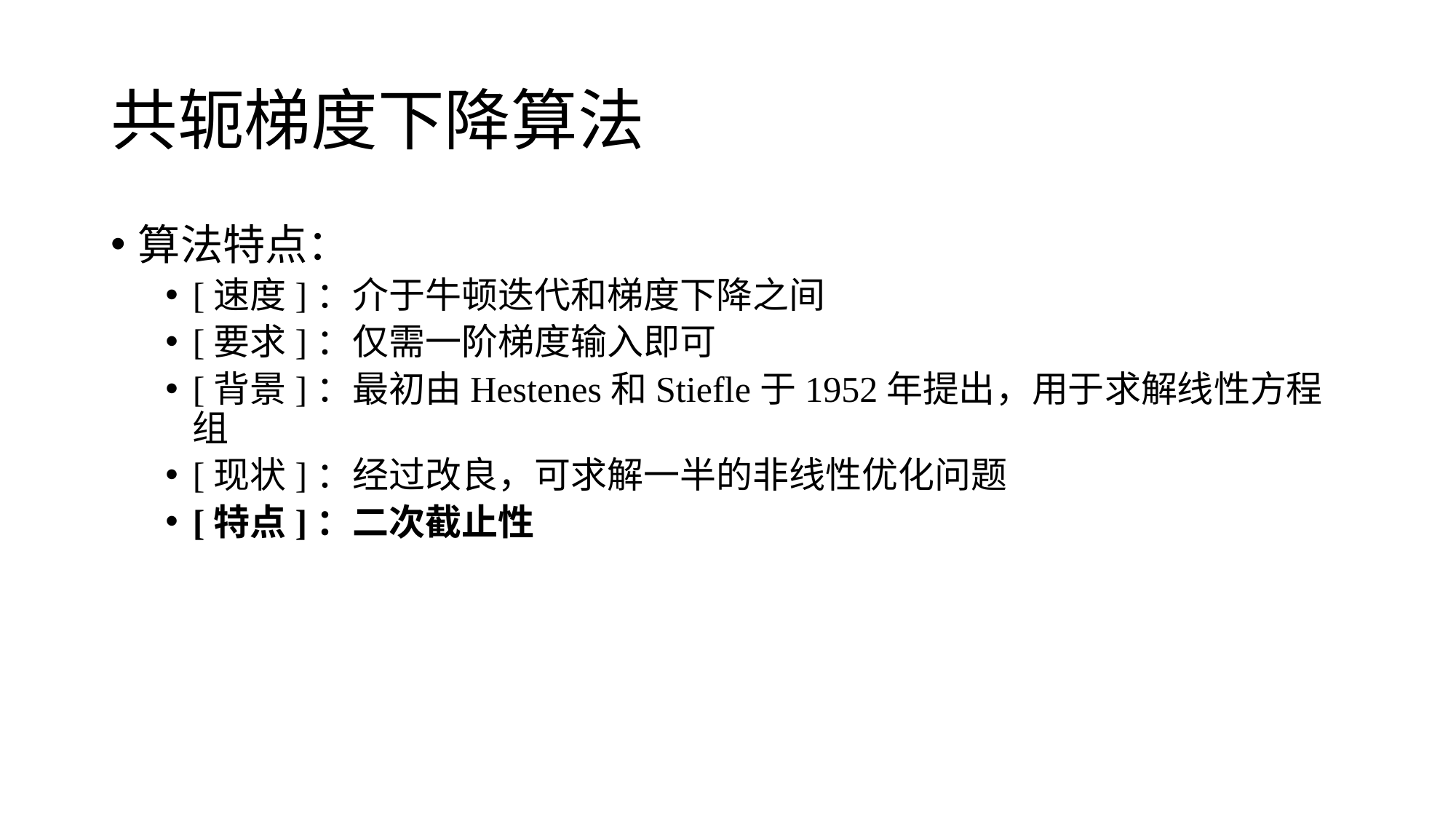

# 共轭梯度下降算法
算法特点：
[速度]：介于牛顿迭代和梯度下降之间
[要求]：仅需一阶梯度输入即可
[背景]：最初由Hestenes和Stiefle于1952年提出，用于求解线性方程组
[现状]：经过改良，可求解一半的非线性优化问题
[特点]：二次截止性